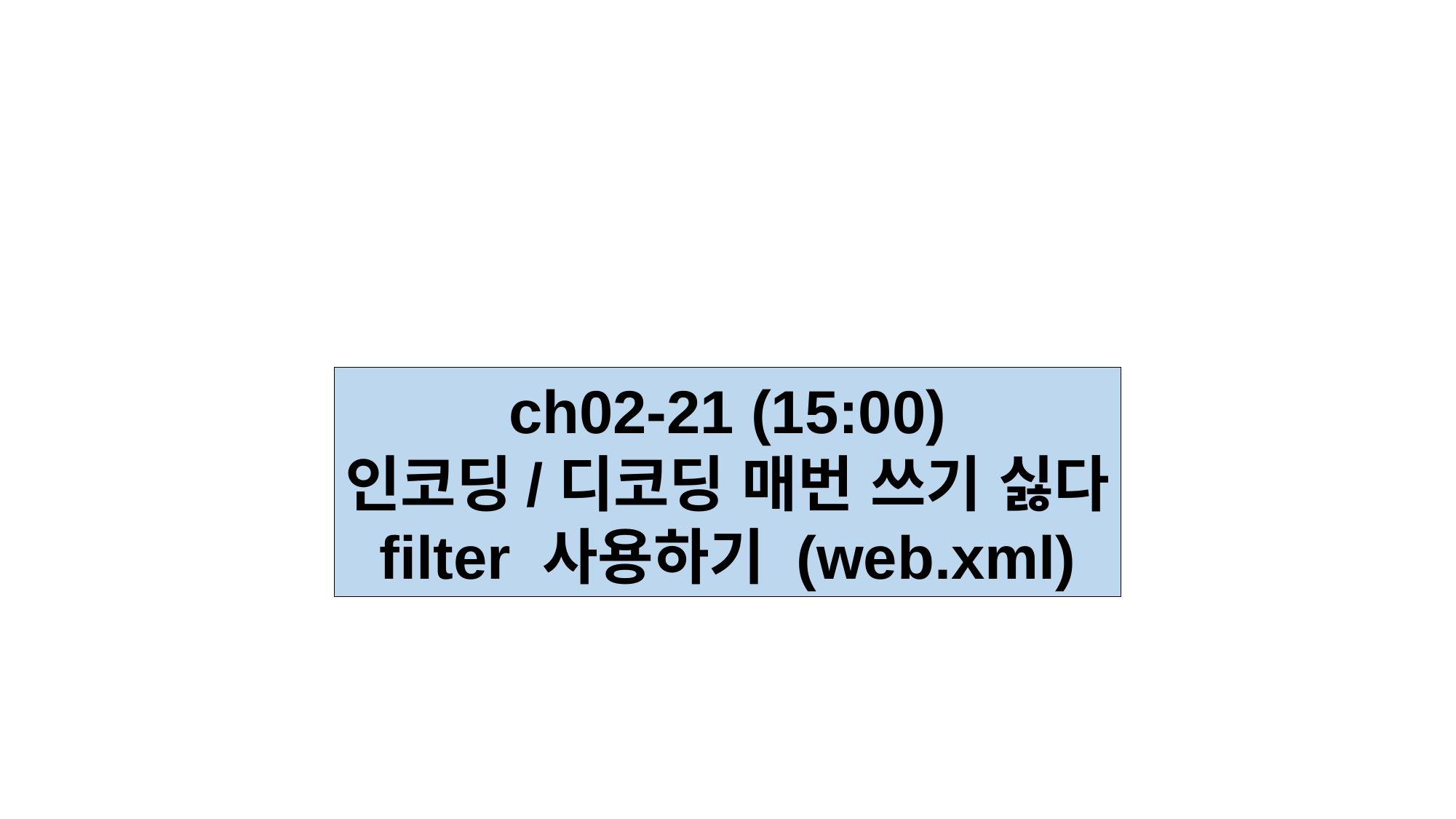

ch02-21 (15:00)
인코딩/디코딩 매번 쓰기 싫다
filter 사용하기 (web.xml)